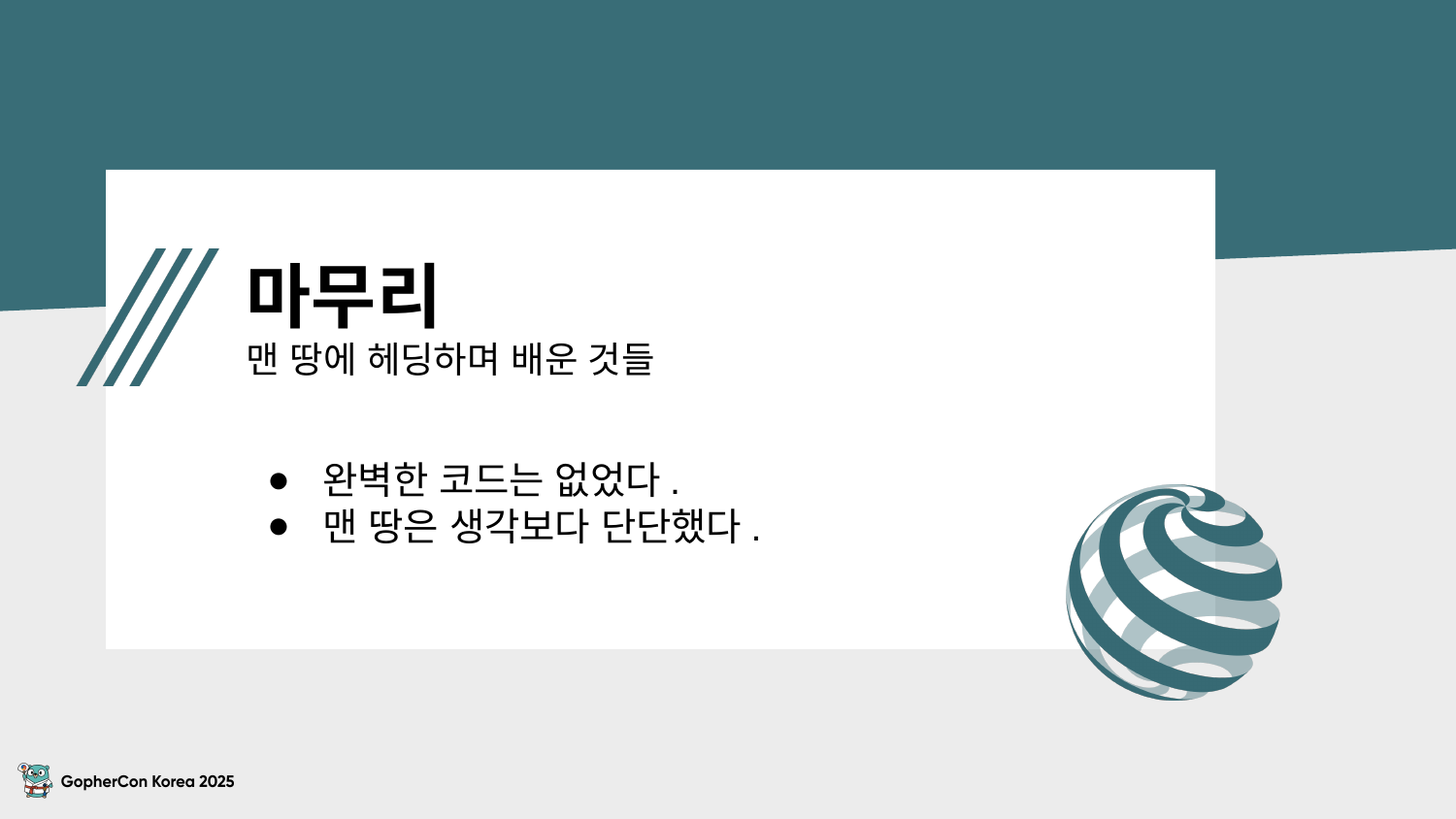

# 마무리 맨 땅에 헤딩하며 배운 것들
완벽한 코드는 없었다.
맨 땅은 생각보다 단단했다.